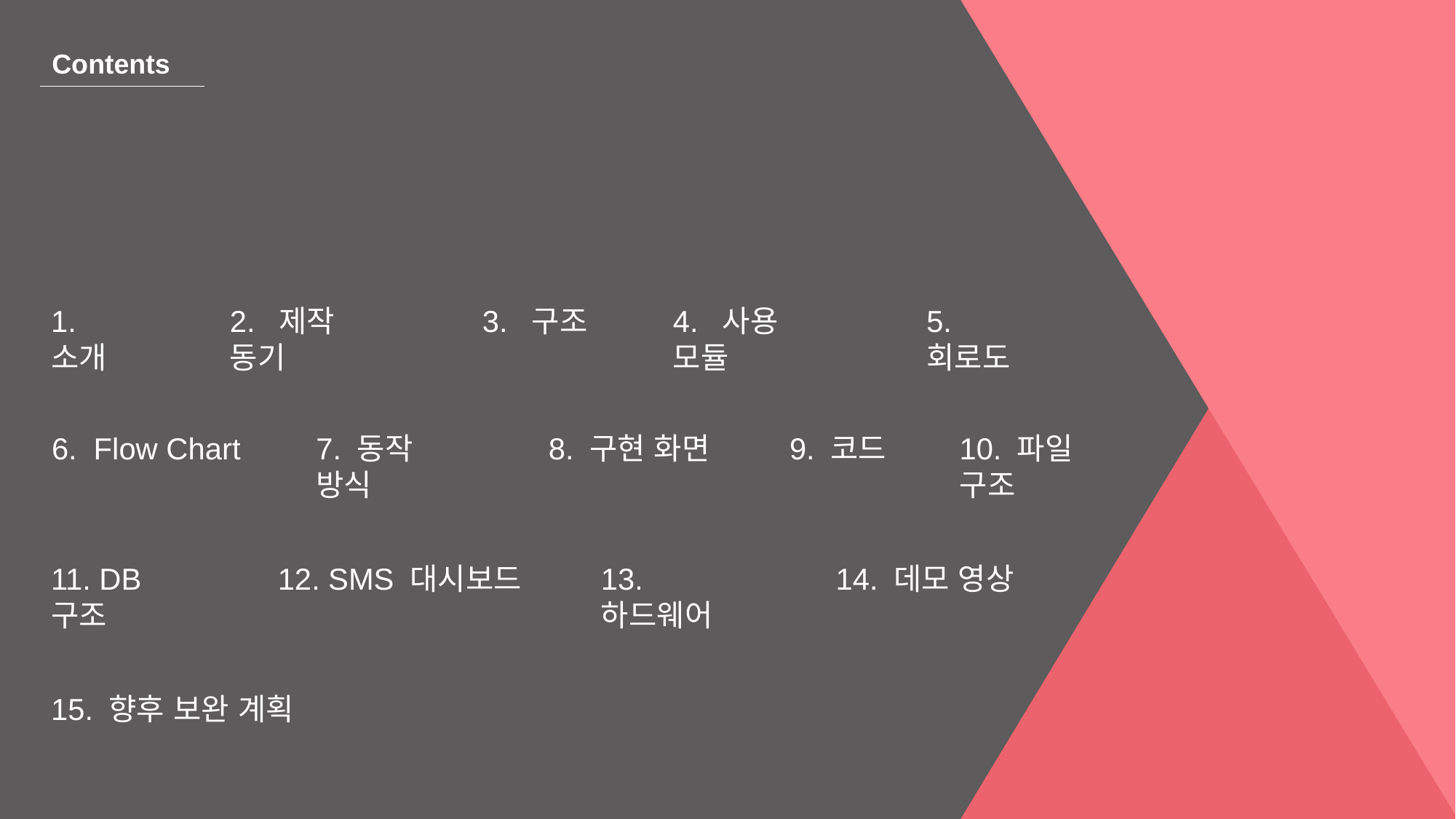

Contents
1. 소개
2.  제작 동기
3.  구조
4.  사용 모듈
5.  회로도
6.  Flow Chart
7. 동작 방식
8. 구현 화면
9. 코드
10. 파일 구조
13. 하드웨어
14. 데모 영상
12. SMS 대시보드
11. DB 구조
15. 향후 보완 계획